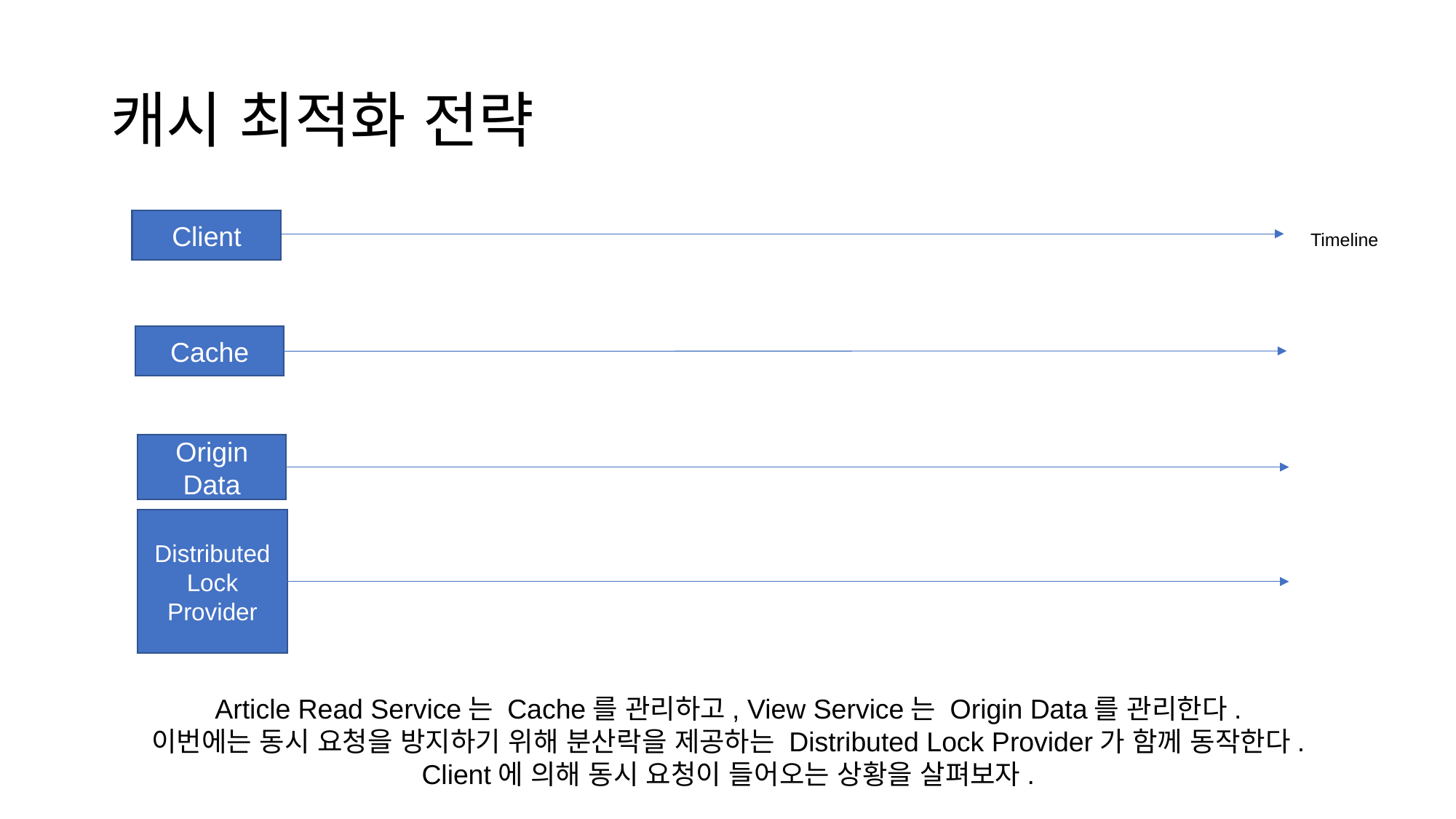

# 캐시 최적화 전략
Client
Timeline
Cache
Origin Data
Distributed Lock Provider
Article Read Service는 Cache를 관리하고, View Service는 Origin Data를 관리한다.
이번에는 동시 요청을 방지하기 위해 분산락을 제공하는 Distributed Lock Provider가 함께 동작한다.
Client에 의해 동시 요청이 들어오는 상황을 살펴보자.